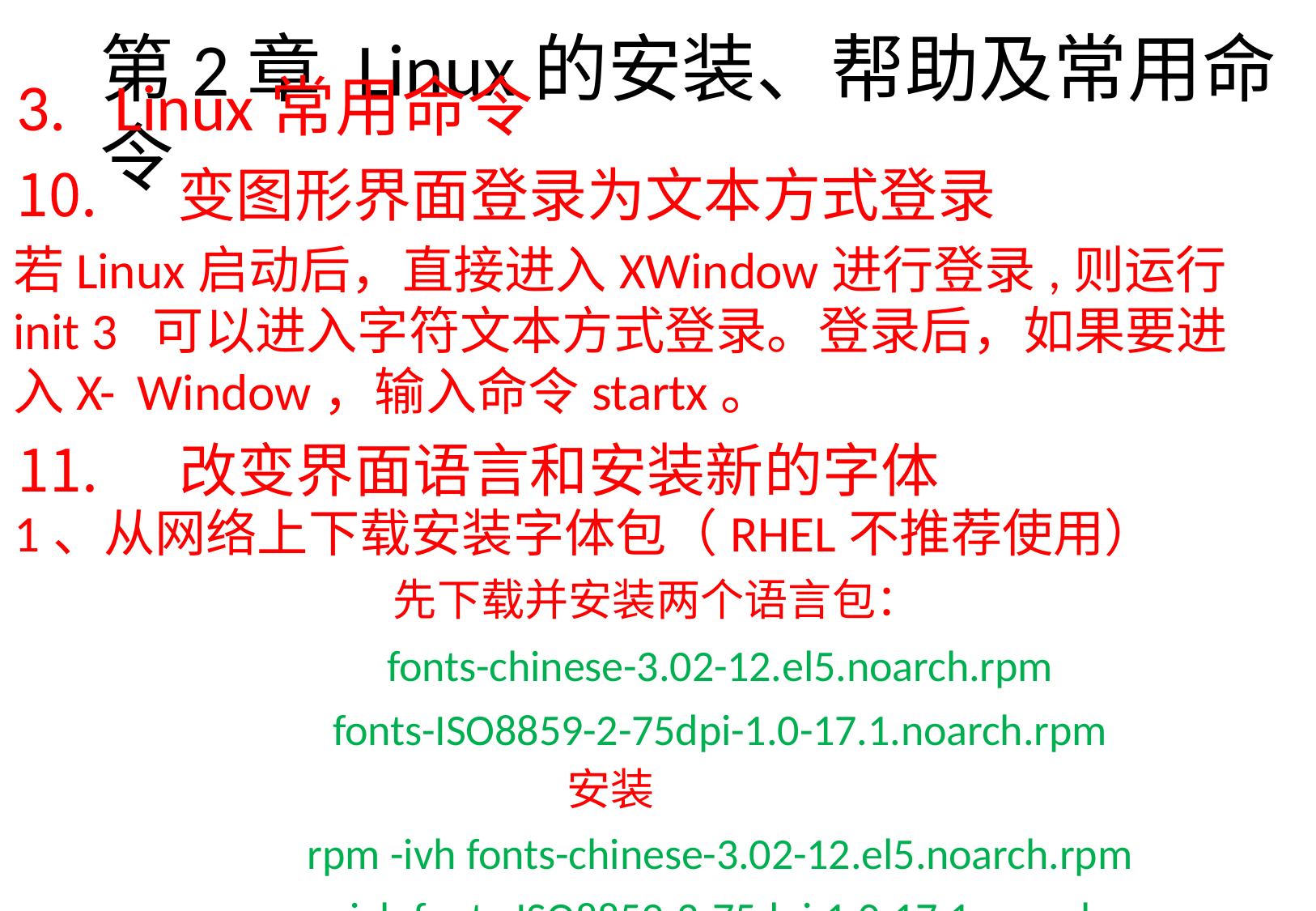

Linux常用命令
变图形界面登录为文本方式登录
若Linux启动后，直接进入XWindow进行登录,则运行init 3  可以进入字符文本方式登录。登录后，如果要进入X-  Window，输入命令startx。
改变界面语言和安装新的字体
1、从网络上下载安装字体包（RHEL不推荐使用）
先下载并安装两个语言包：
fonts-chinese-3.02-12.el5.noarch.rpm  fonts-ISO8859-2-75dpi-1.0-17.1.noarch.rpm
安装
rpm -ivh fonts-chinese-3.02-12.el5.noarch.rpm  rpm -ivh fonts-ISO8859-2-75dpi-1.0-17.1.noarch.rpm
# 第2章Linux的安装、帮助及常用命令